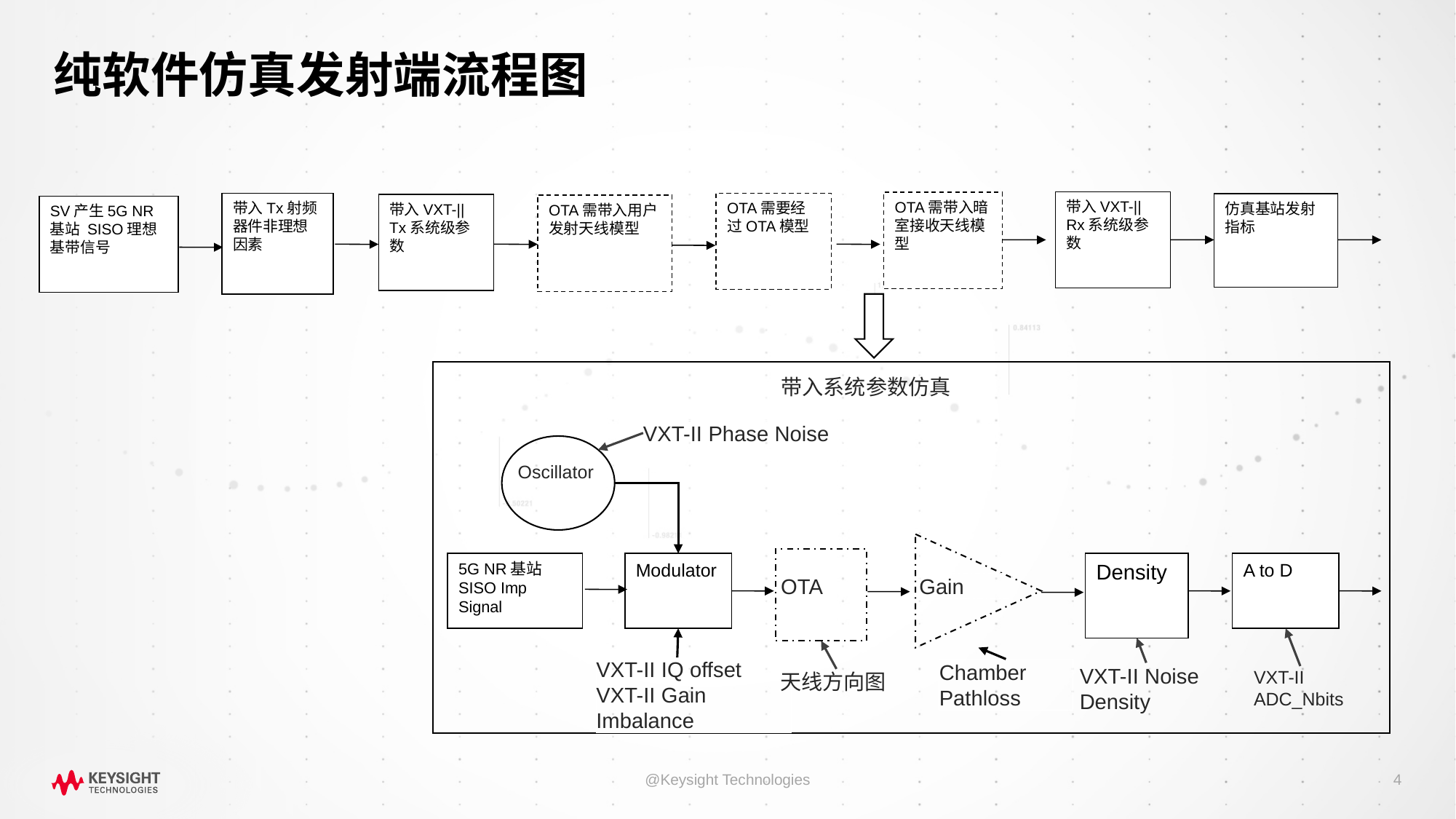

# 纯软件仿真发射端流程图

带入VXT-|| Rx系统级参数
OTA需带入暗室接收天线模型
带入Tx射频器件非理想因素
OTA需要经过OTA模型
仿真基站发射指标
带入VXT-|| Tx系统级参数
OTA需带入用户发射天线模型
SV产生5G NR基站 SISO理想基带信号

带入系统参数仿真
VXT-II Phase Noise

Oscillator

Gain

5G NR基站 SISO Imp Signal
Modulator
Density
A to D
OTA

VXT-II IQ offset
VXT-II Gain Imbalance
Chamber Pathloss
VXT-II Noise Density
天线方向图
VXT-II ADC_Nbits
@Keysight Technologies